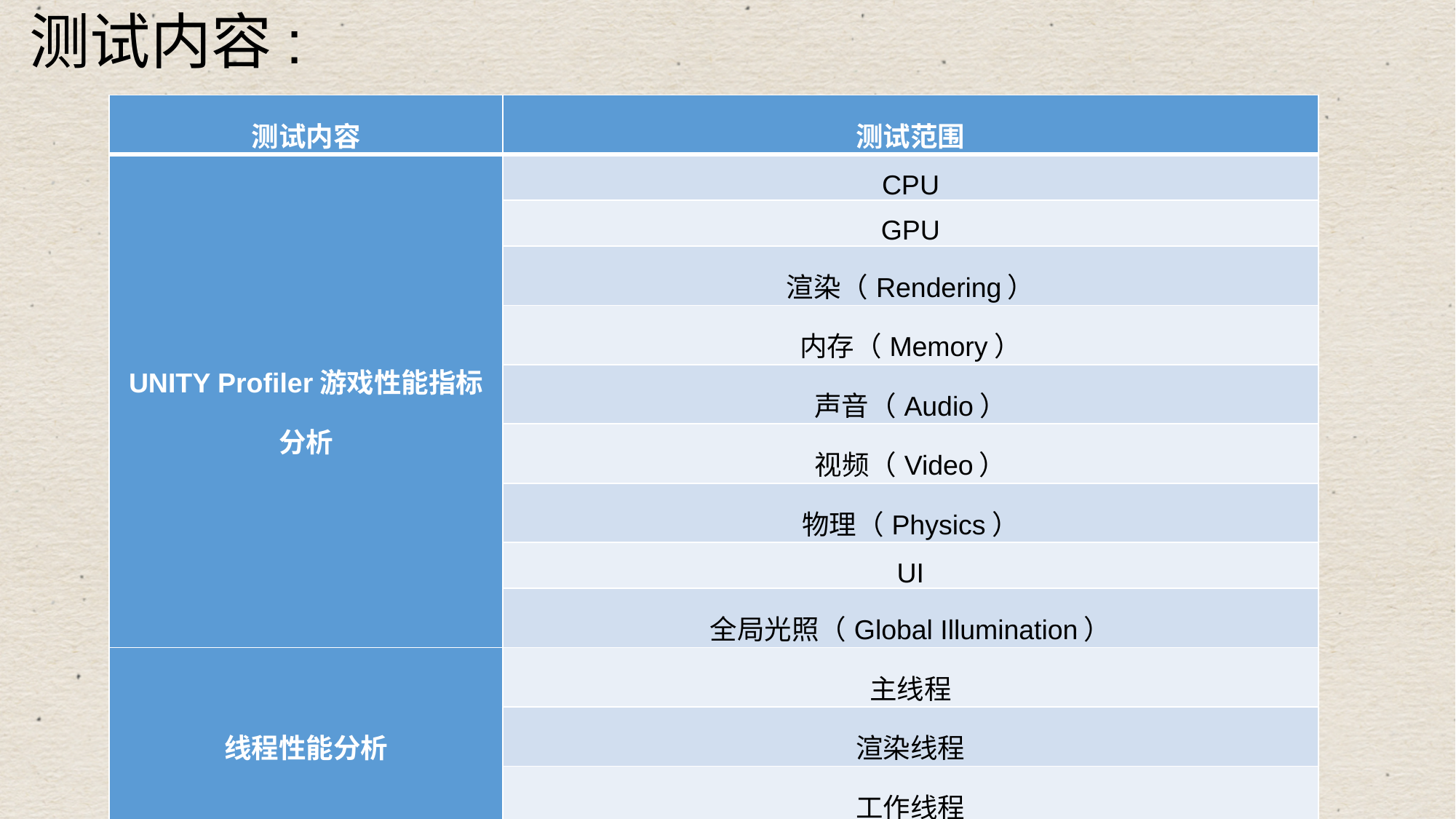

测试内容:
| 测试内容 | 测试范围 |
| --- | --- |
| UNITY Profiler游戏性能指标分析 | CPU |
|  | GPU |
|  | 渲染（Rendering） |
|  | 内存（Memory） |
|  | 声音（Audio） |
|  | 视频（Video） |
|  | 物理（Physics） |
|  | UI |
|  | 全局光照（Global Illumination） |
| 线程性能分析 | 主线程 |
|  | 渲染线程 |
|  | 工作线程 |
| 脚本性能分析 | 当前帧内CPU占用时间比例 |
|  | 耗时总时长 |
|  | 修改或更换人工智能算法，观察算法的选择对于游戏性能的影响 |